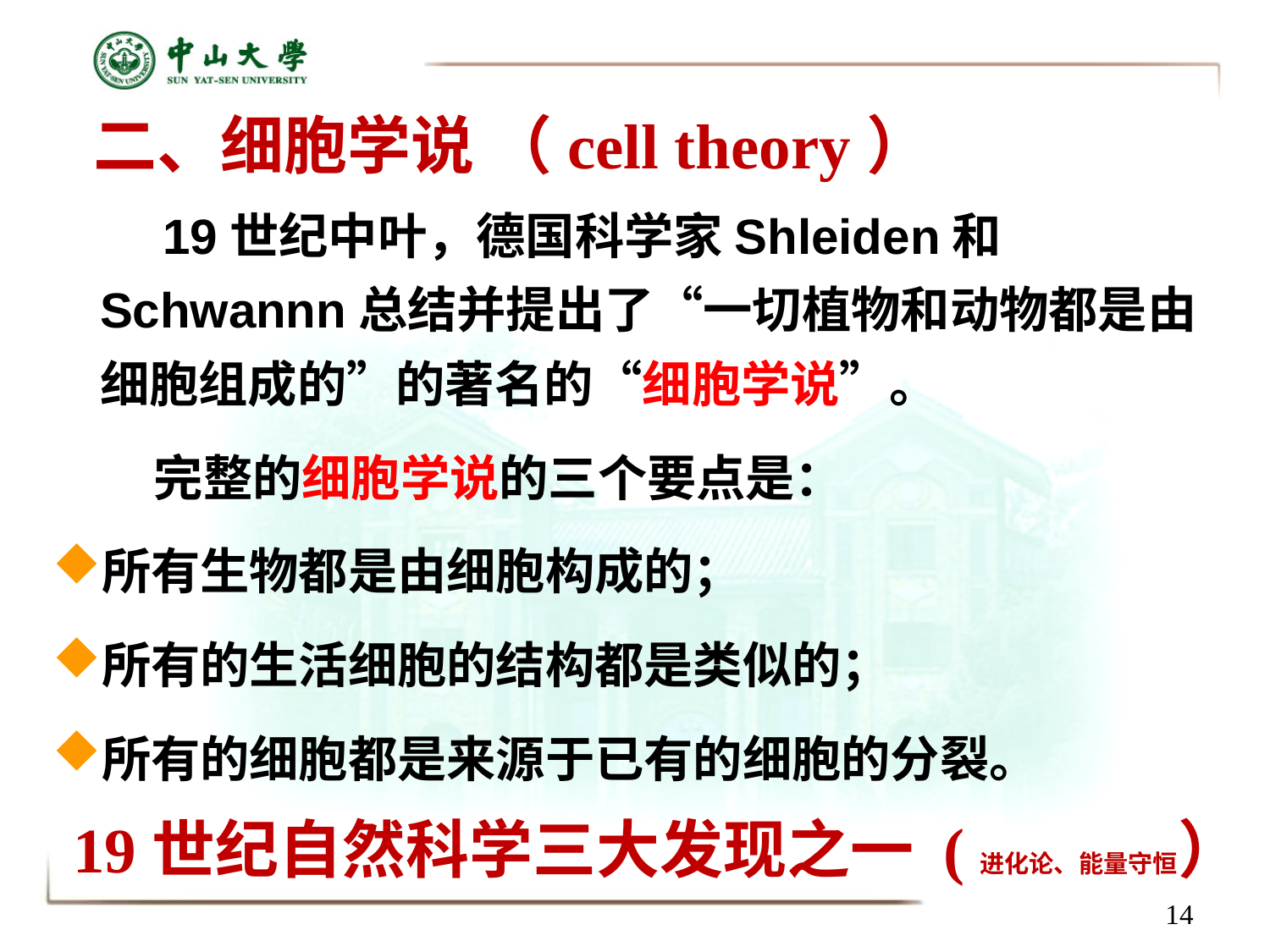

# 二、细胞学说 （cell theory）
　　19世纪中叶，德国科学家Shleiden和Schwannn总结并提出了“一切植物和动物都是由细胞组成的”的著名的“细胞学说”。
        完整的细胞学说的三个要点是：
所有生物都是由细胞构成的；
所有的生活细胞的结构都是类似的；
所有的细胞都是来源于已有的细胞的分裂。

19世纪自然科学三大发现之一 (进化论、能量守恒）
14